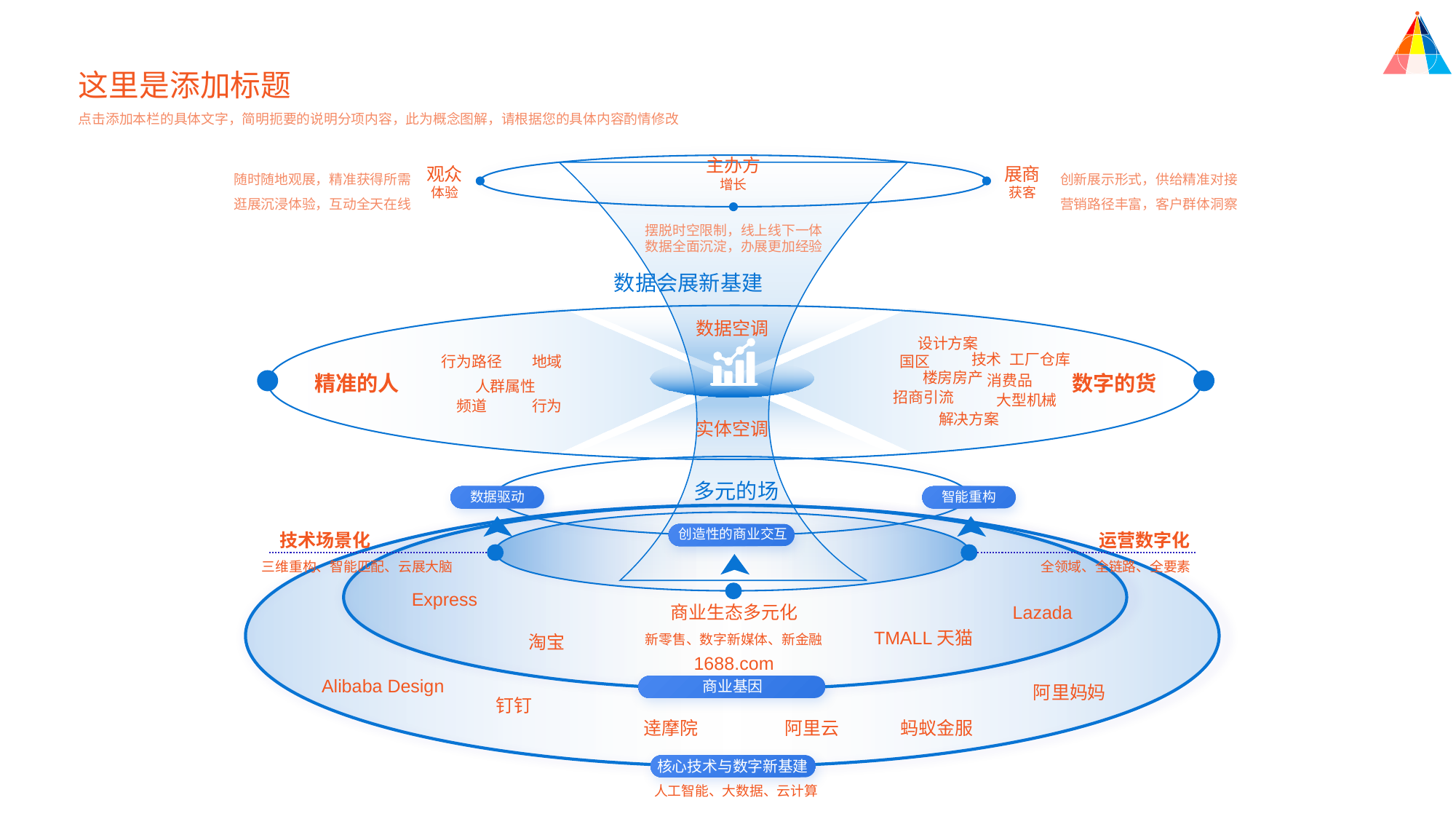

这里是添加标题
点击添加本栏的具体文字，简明扼要的说明分项内容，此为概念图解，请根据您的具体内容酌情修改
主办方
增长

观众
体验
展商
获客
随时随地观展，精准获得所需
逛展沉浸体验，互动全天在线
创新展示形式，供给精准对接
营销路径丰富，客户群体洞察

摆脱时空限制，线上线下一体
数据全面沉淀，办展更加经验
数据会展新基建

数据空调
设计方案

技术
工厂仓库
行为路径
地域
国区

楼房房产
精准的人
数字的货
消费品

人群属性
招商引流

大型机械
频道
行为
解决方案
实体空调

多元的场
数据驱动
智能重构
创造性的商业交互
商业基因
核心技术与数字新基建

技术场景化
运营数字化

三维重构、智能匹配、云展大脑
全领域、全链路、全要素

Express

商业生态多元化
新零售、数字新媒体、新金融
Lazada
TMALL天猫
淘宝
1688.com
Alibaba Design
阿里妈妈
钉钉
逹摩院
阿里云
蚂蚁金服
人工智能、大数据、云计算